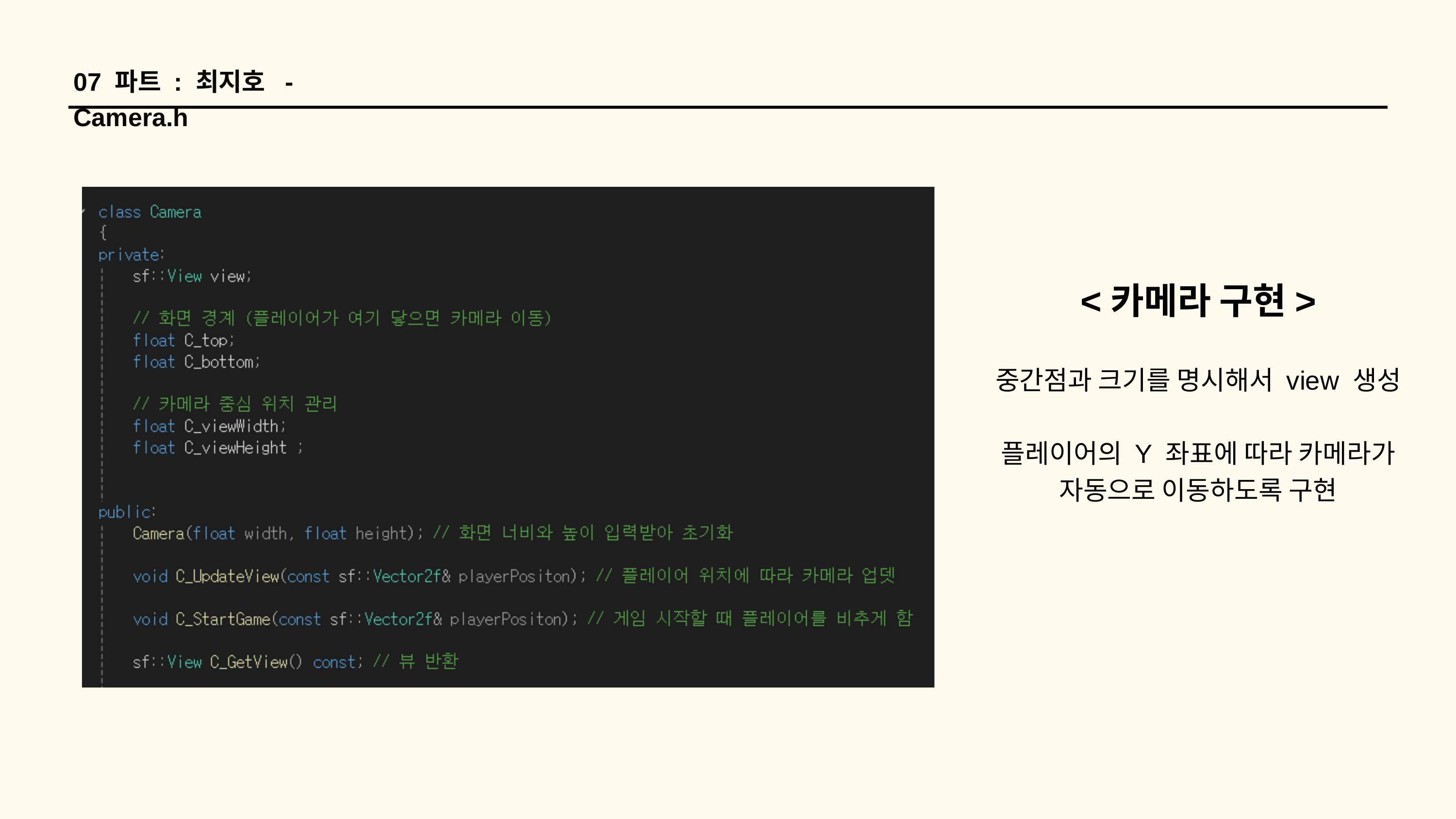

07 파트 : 최지호  -  Camera.h

<카메라 구현>

중간점과 크기를 명시해서 view 생성

플레이어의 Y 좌표에 따라 카메라가
자동으로 이동하도록 구현